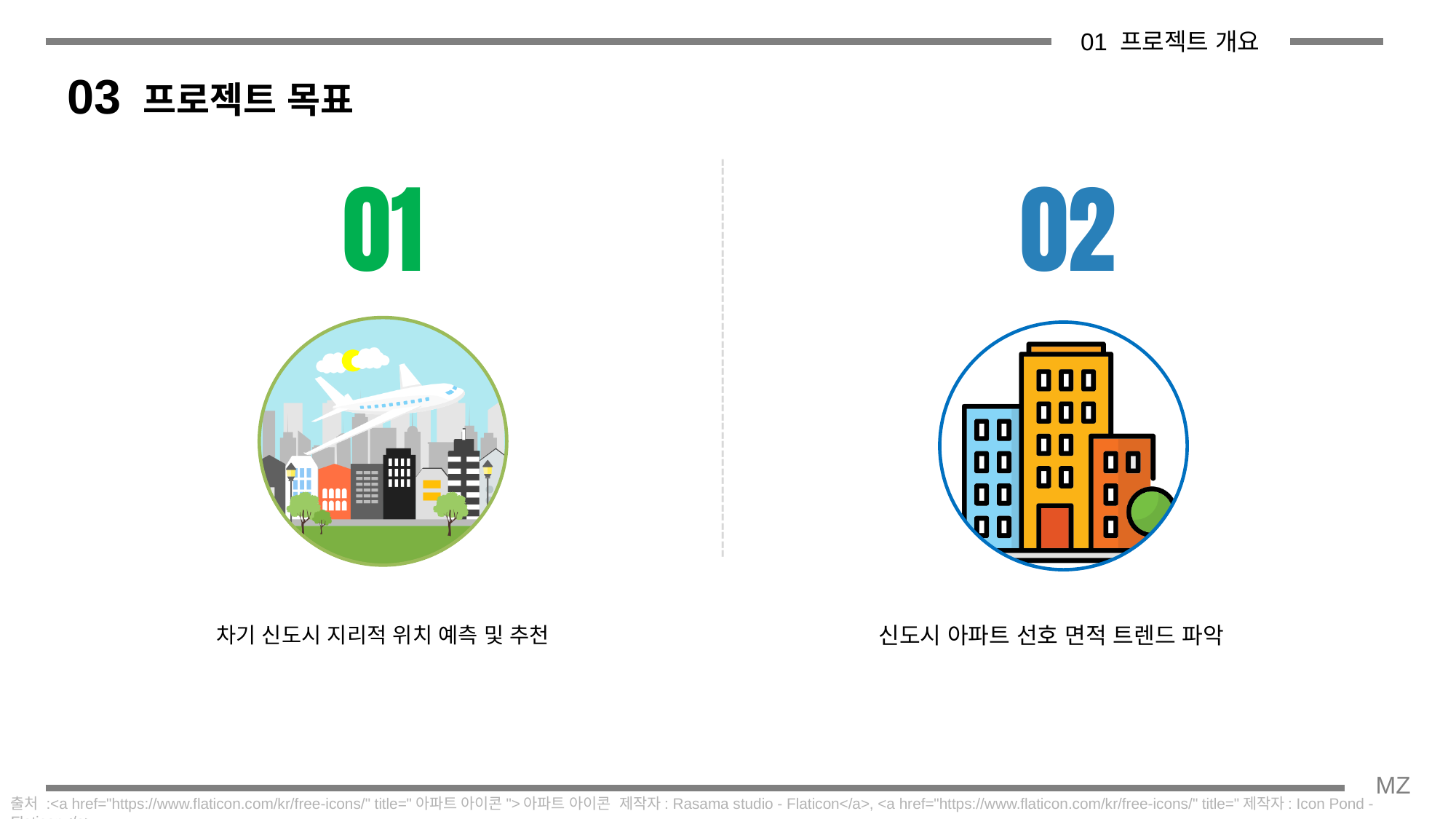

01 프로젝트 개요
03
프로젝트 목표
--------------------------------------------
01
02

차기 신도시 지리적 위치 예측 및 추천
신도시 아파트 선호 면적 트렌드 파악
MZ
출처 :<a href="https://www.flaticon.com/kr/free-icons/" title="아파트 아이콘">아파트 아이콘  제작자: Rasama studio - Flaticon</a>, <a href="https://www.flaticon.com/kr/free-icons/" title="제작자: Icon Pond - Flaticon</a>